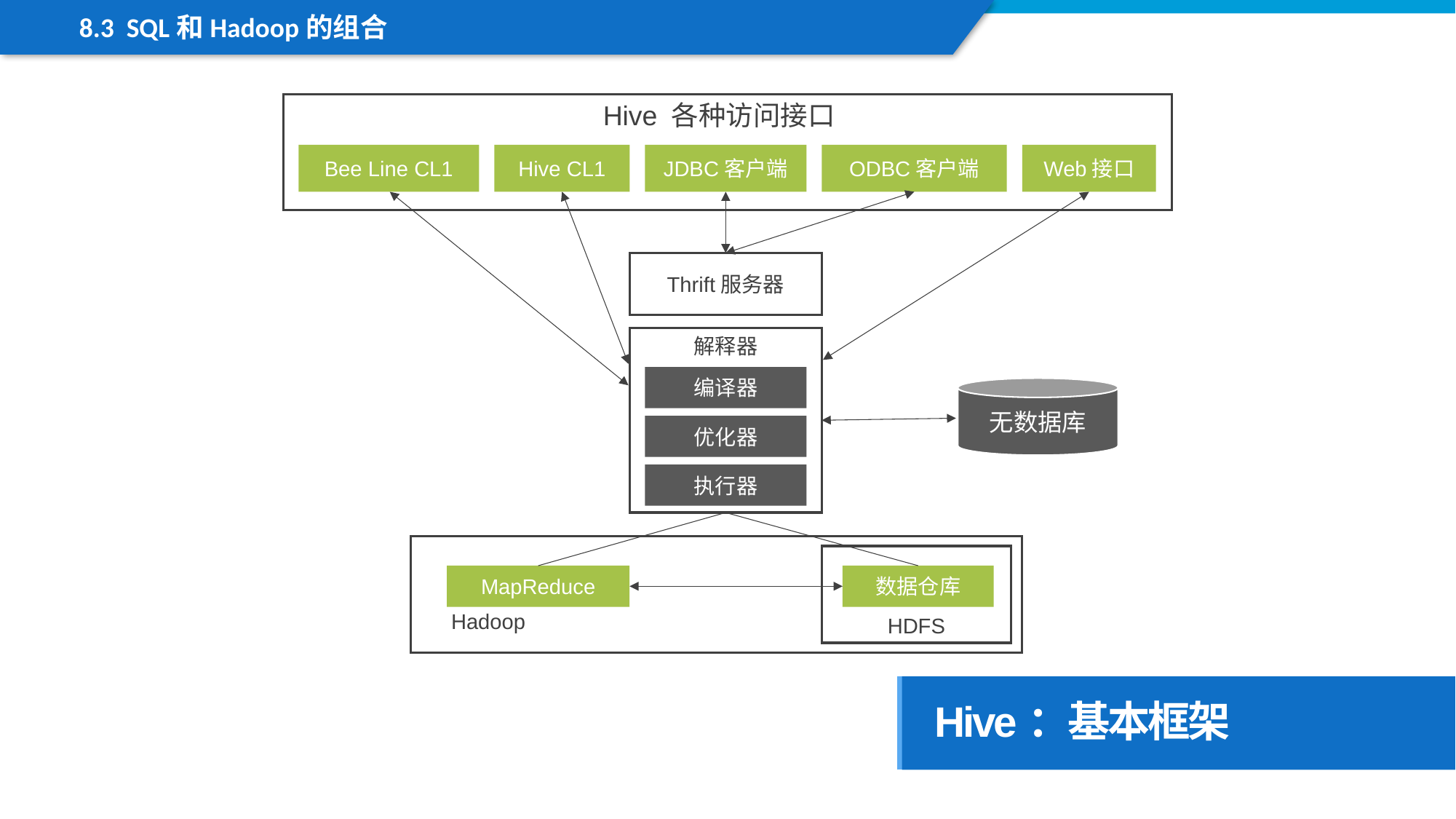

8.3  SQL和Hadoop的组合
Hive 各种访问接口

Bee Line CL1
Hive CL1
JDBC客户端
ODBC客户端
Web接口
Thrift服务器
解释器
编译器
无数据库
优化器
执行器

HDFS
MapReduce
数据仓库
Hadoop
Hive：基本框架